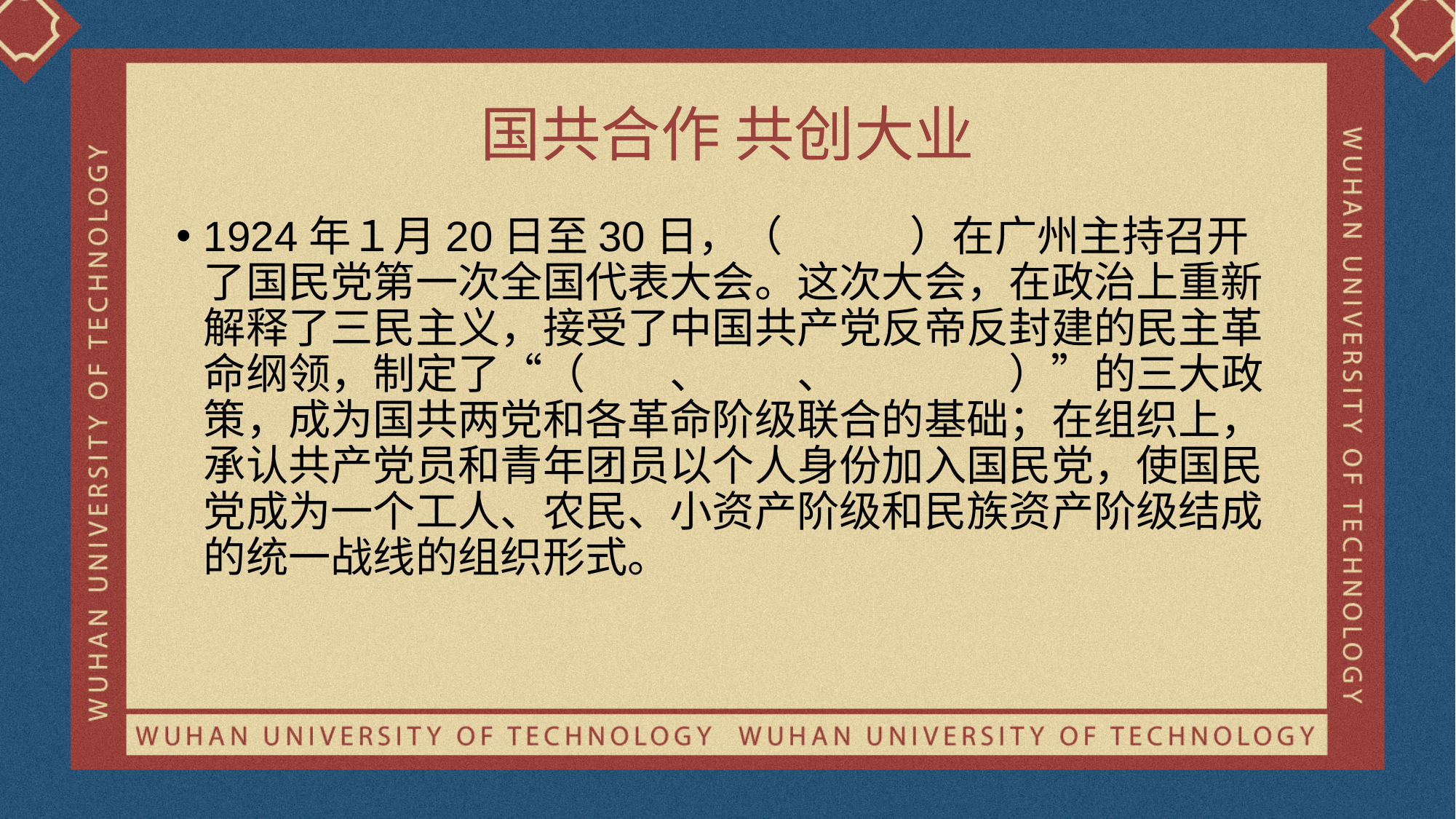

# 国共合作 共创大业
1924年１月20日至30日，（孙中山）在广州主持召开了国民党第一次全国代表大会。这次大会，在政治上重新解释了三民主义，接受了中国共产党反帝反封建的民主革命纲领，制定了“（联俄、联共、扶助农工）”的三大政策，成为国共两党和各革命阶级联合的基础；在组织上，承认共产党员和青年团员以个人身份加入国民党，使国民党成为一个工人、农民、小资产阶级和民族资产阶级结成的统一战线的组织形式。